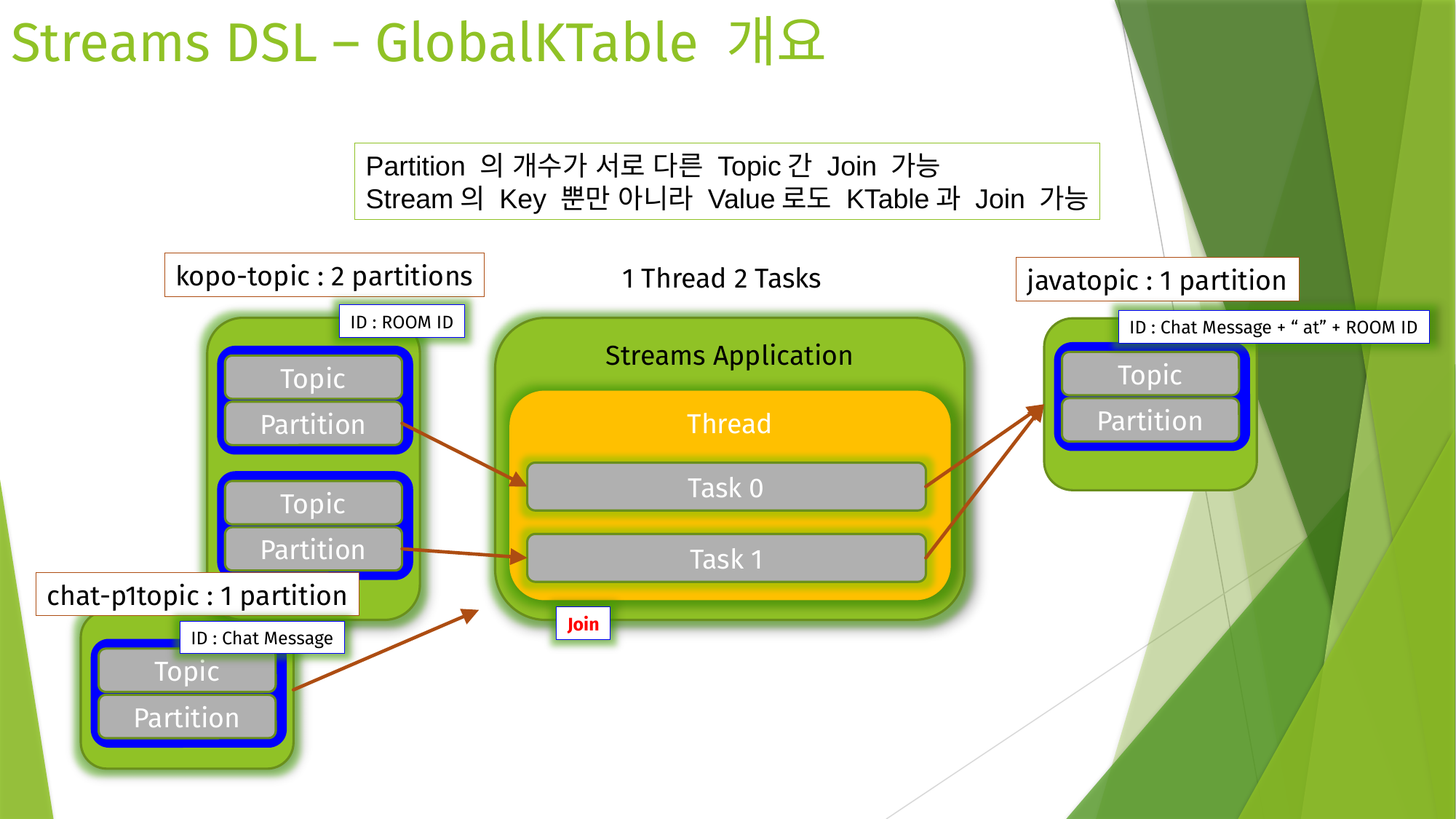

# Streams DSL – GlobalKTable 개요
Partition 의 개수가 서로 다른 Topic간 Join 가능
Stream의 Key 뿐만 아니라 Value로도 KTable과 Join 가능
kopo-topic : 2 partitions
1 Thread 2 Tasks
javatopic : 1 partition
ID : ROOM ID
ID : Chat Message + “ at” + ROOM ID

Streams Application

Topic
Partition
Thread
Task 0
Task 1

Topic
Partition

Topic
Partition
chat-p1topic : 1 partition
Join

Topic
Partition
ID : Chat Message